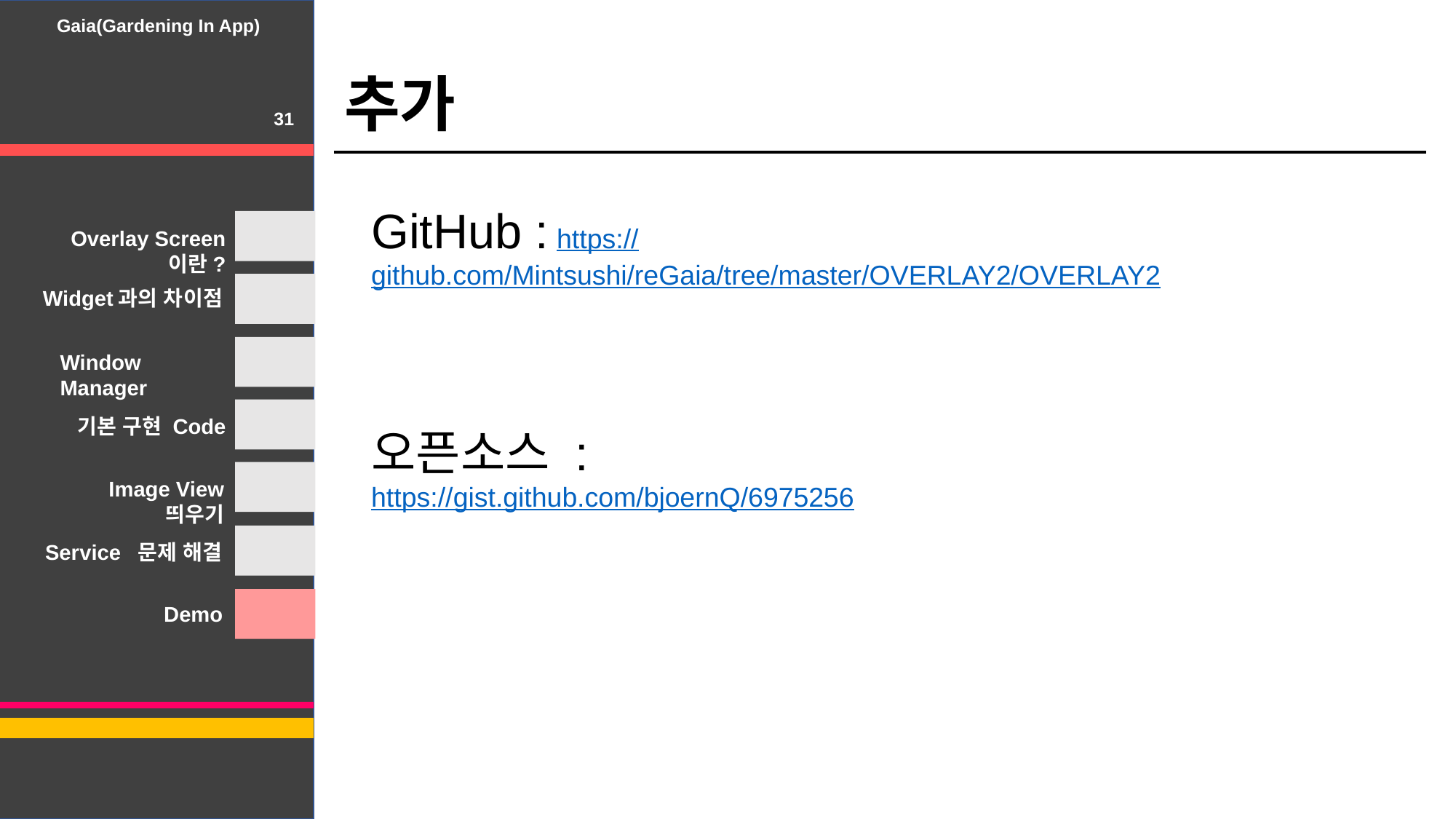

Gaia(Gardening In App)
추가
31
GitHub : https://github.com/Mintsushi/reGaia/tree/master/OVERLAY2/OVERLAY2

오픈소스 :
https://gist.github.com/bjoernQ/6975256

Overlay Screen 이란?

Widget과의 차이점

Window Manager

기본 구현 Code

Image View 띄우기

Service  문제 해결

Demo